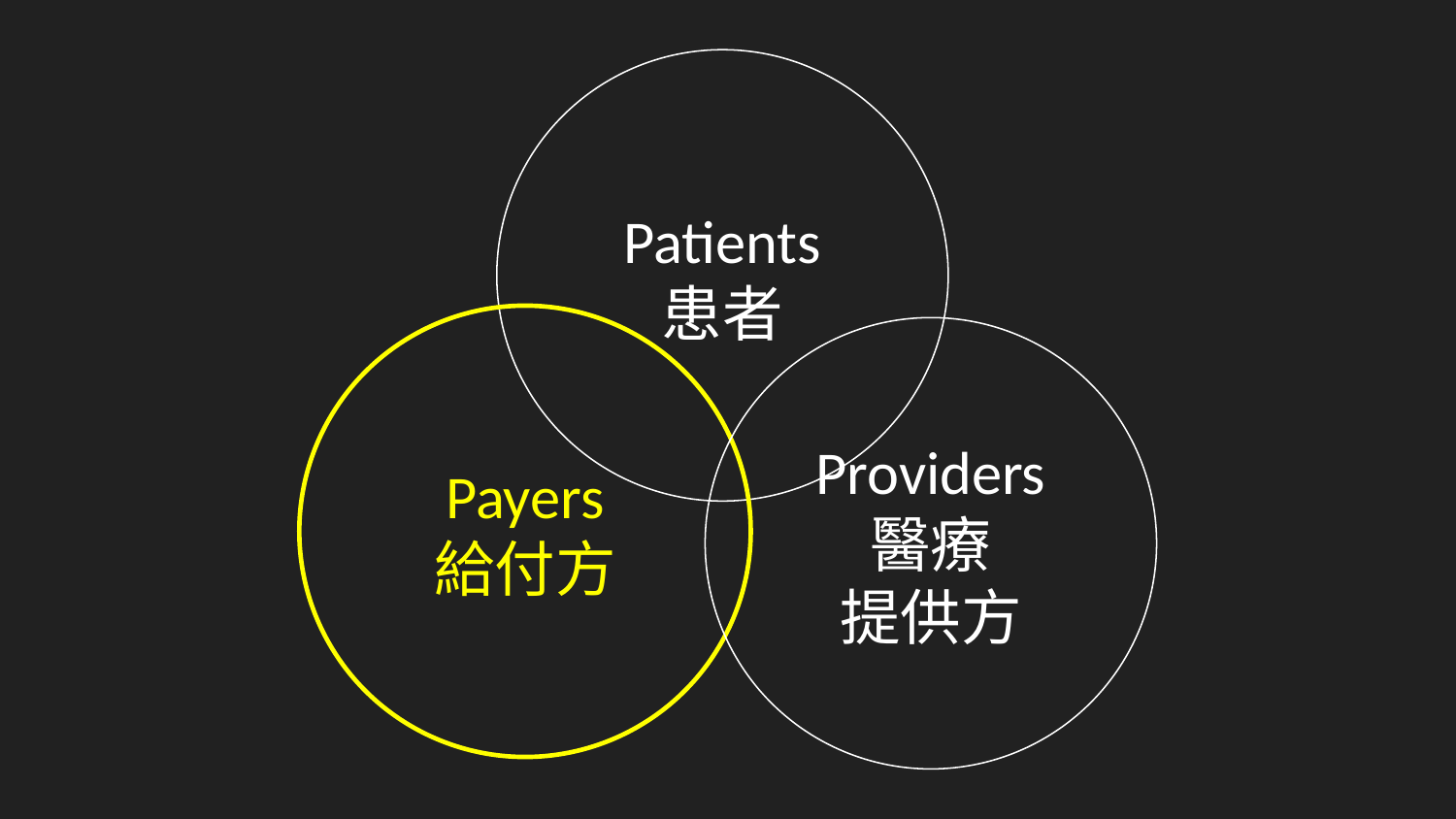

Patients
患者
Payers
給付方
Providers
醫療
提供方